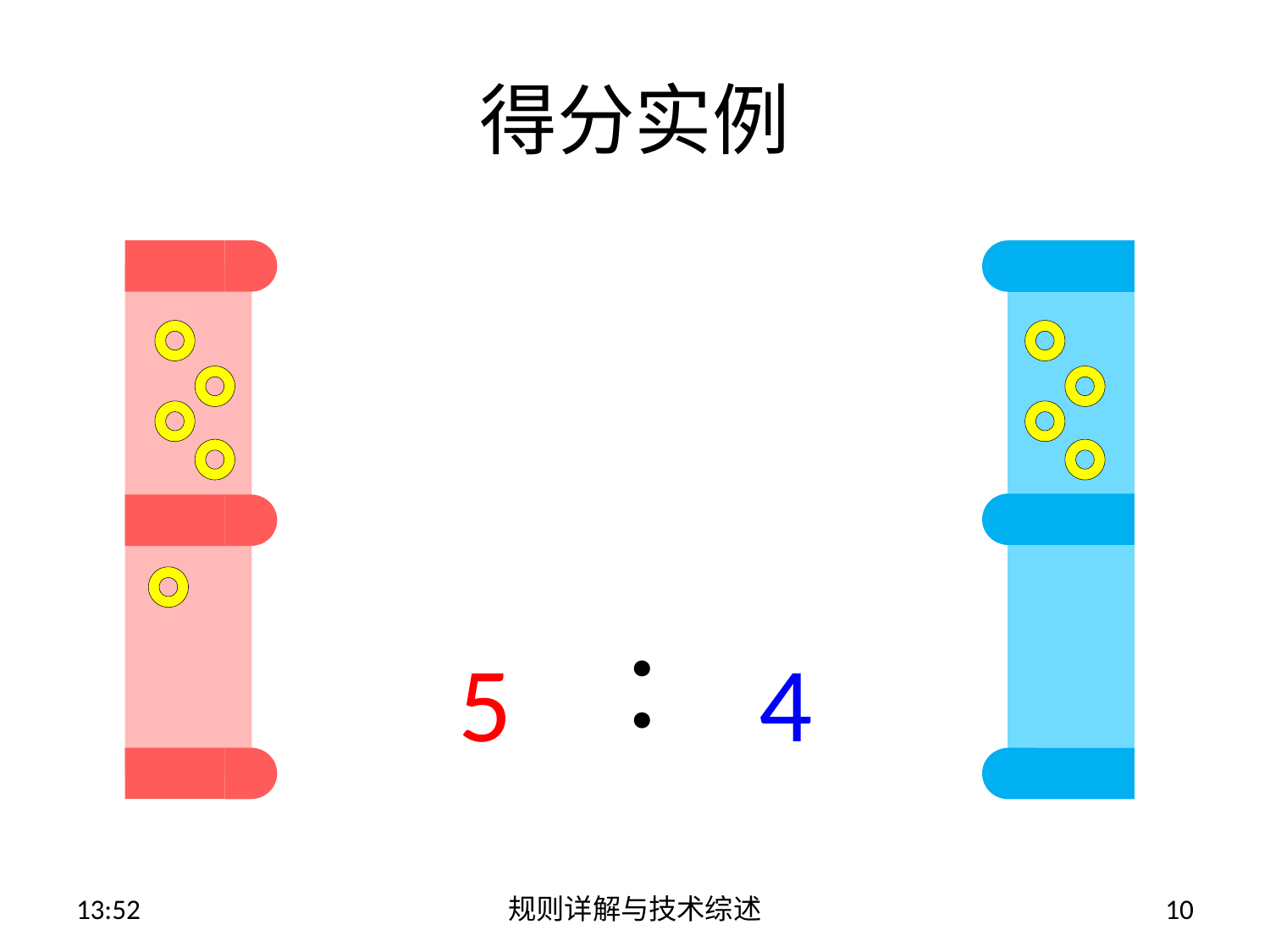

# 得分实例

：
5
4
13:52
规则详解与技术综述
10